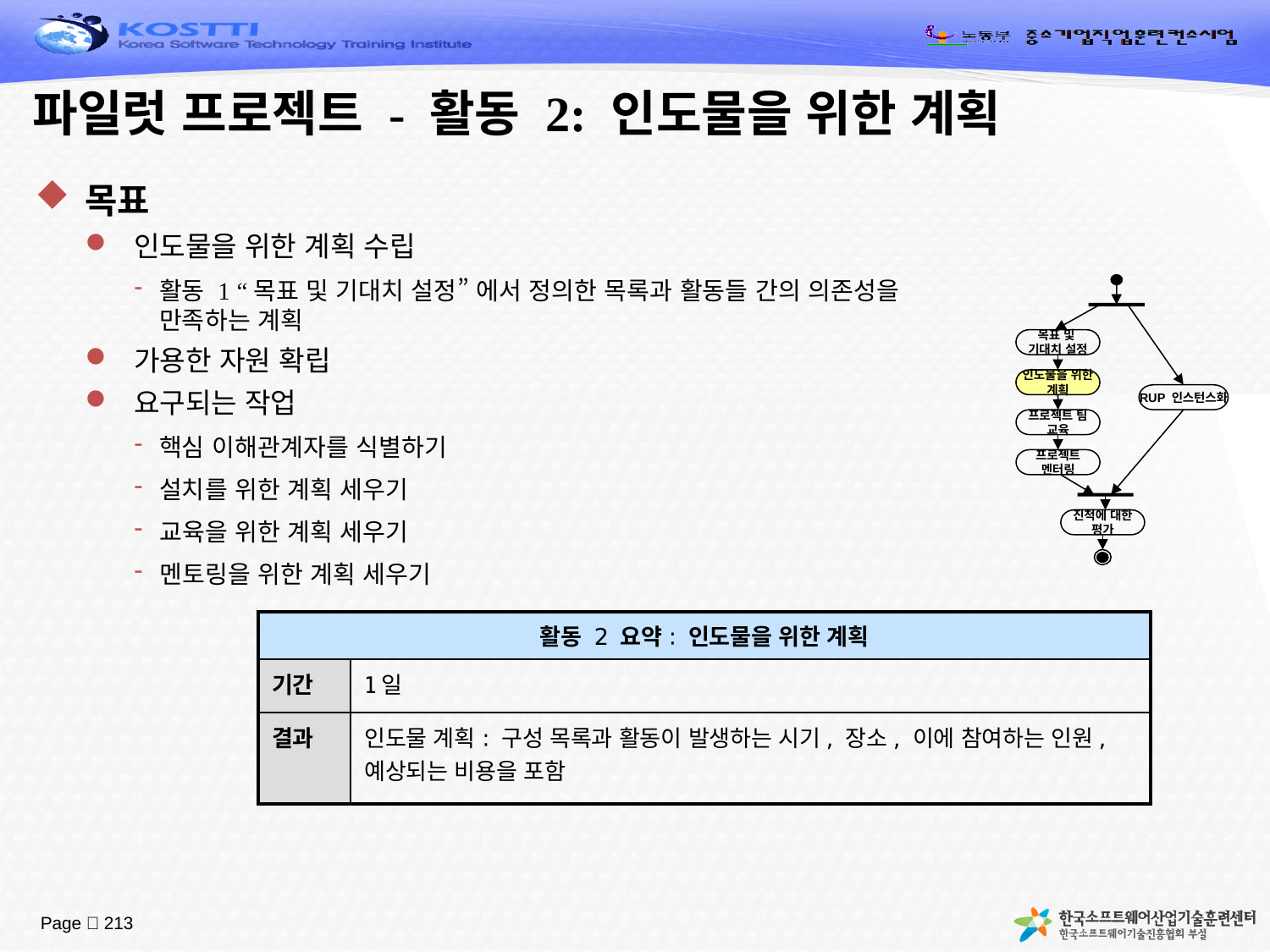

# 파일럿 프로젝트 - 활동 2: 인도물을 위한 계획
목표
인도물을 위한 계획 수립
활동 1 “목표 및 기대치 설정” 에서 정의한 목록과 활동들 간의 의존성을
만족하는 계획
가용한 자원 확립
요구되는 작업
핵심 이해관계자를 식별하기
설치를 위한 계획 세우기
교육을 위한 계획 세우기
멘토링을 위한 계획 세우기

목표 및
기대치 설정
인도물을 위한
계획
RUP 인스턴스화
프로젝트 팀
교육

프로젝트
멘터링

진척에 대한
평가

| 활동 2 요약: 인도물을 위한 계획 |  |
| --- | --- |
| 기간 | 1일 |
| 결과 | 인도물 계획: 구성 목록과 활동이 발생하는 시기, 장소, 이에 참여하는 인원, 예상되는 비용을 포함 |